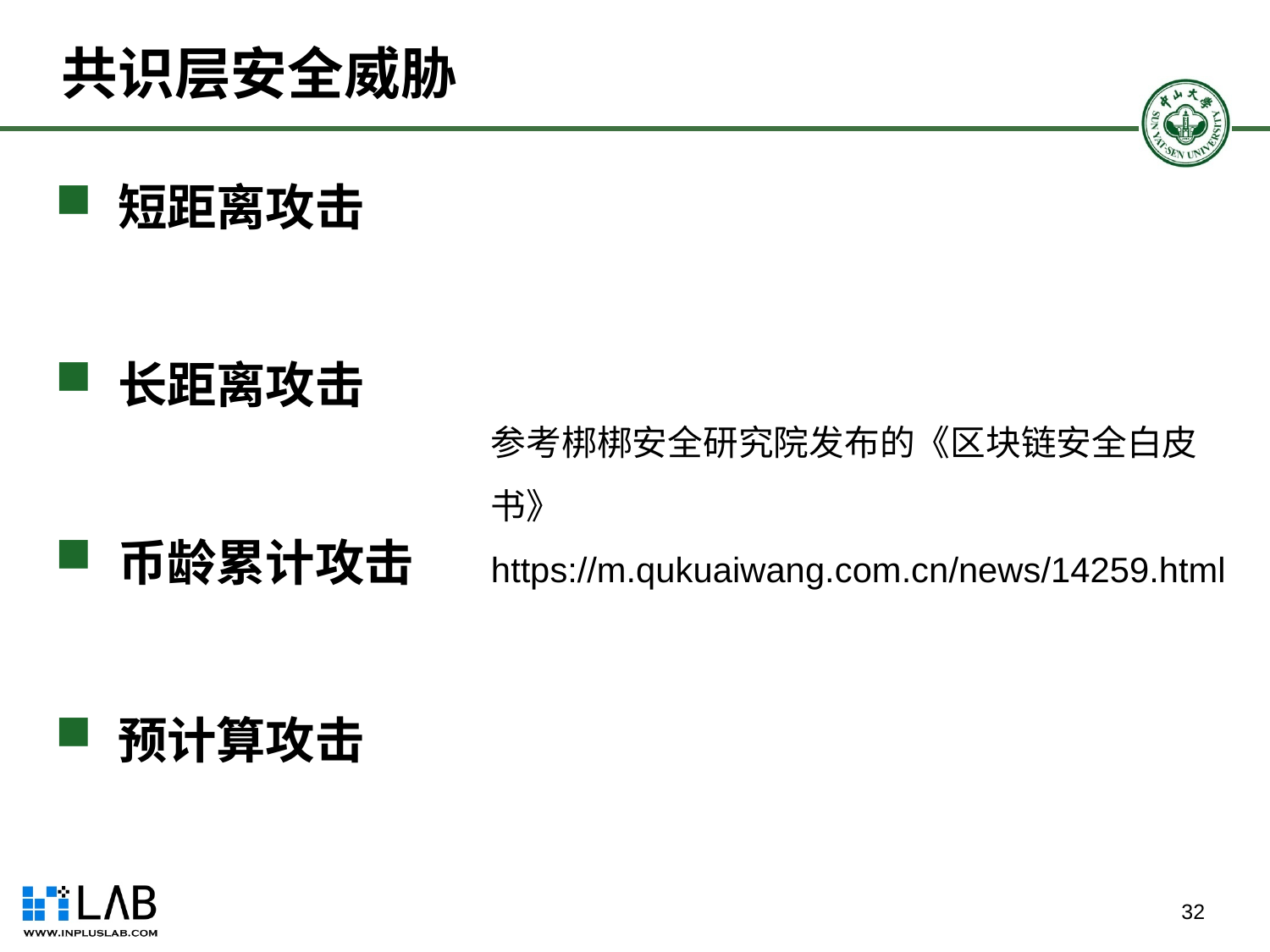

# 共识层安全威胁
 短距离攻击

 长距离攻击

 币龄累计攻击

 预计算攻击
参考梆梆安全研究院发布的《区块链安全白皮书》
https://m.qukuaiwang.com.cn/news/14259.html